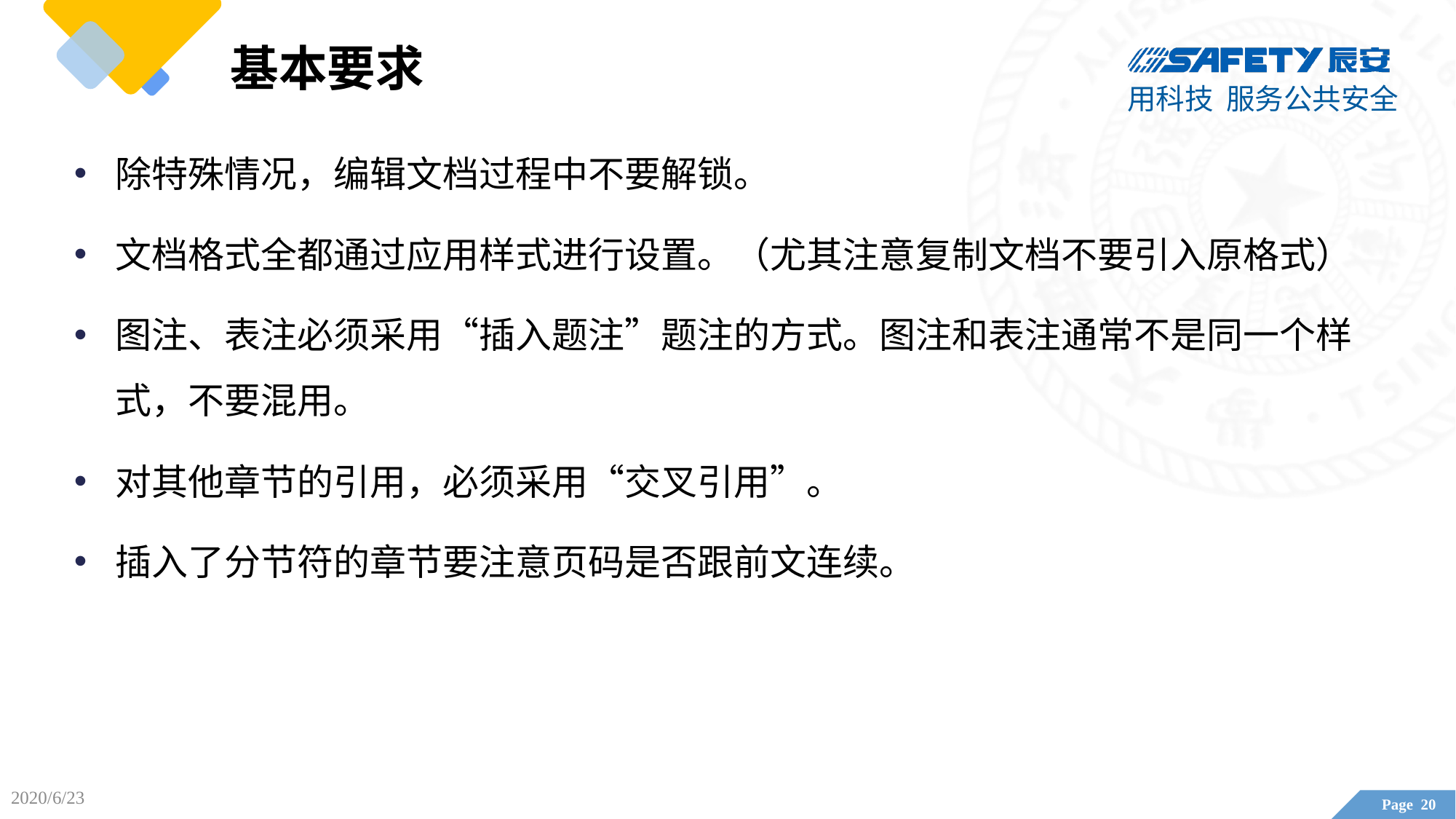

# 基本要求
除特殊情况，编辑文档过程中不要解锁。
文档格式全都通过应用样式进行设置。（尤其注意复制文档不要引入原格式）
图注、表注必须采用“插入题注”题注的方式。图注和表注通常不是同一个样式，不要混用。
对其他章节的引用，必须采用“交叉引用”。
插入了分节符的章节要注意页码是否跟前文连续。

2020/6/23